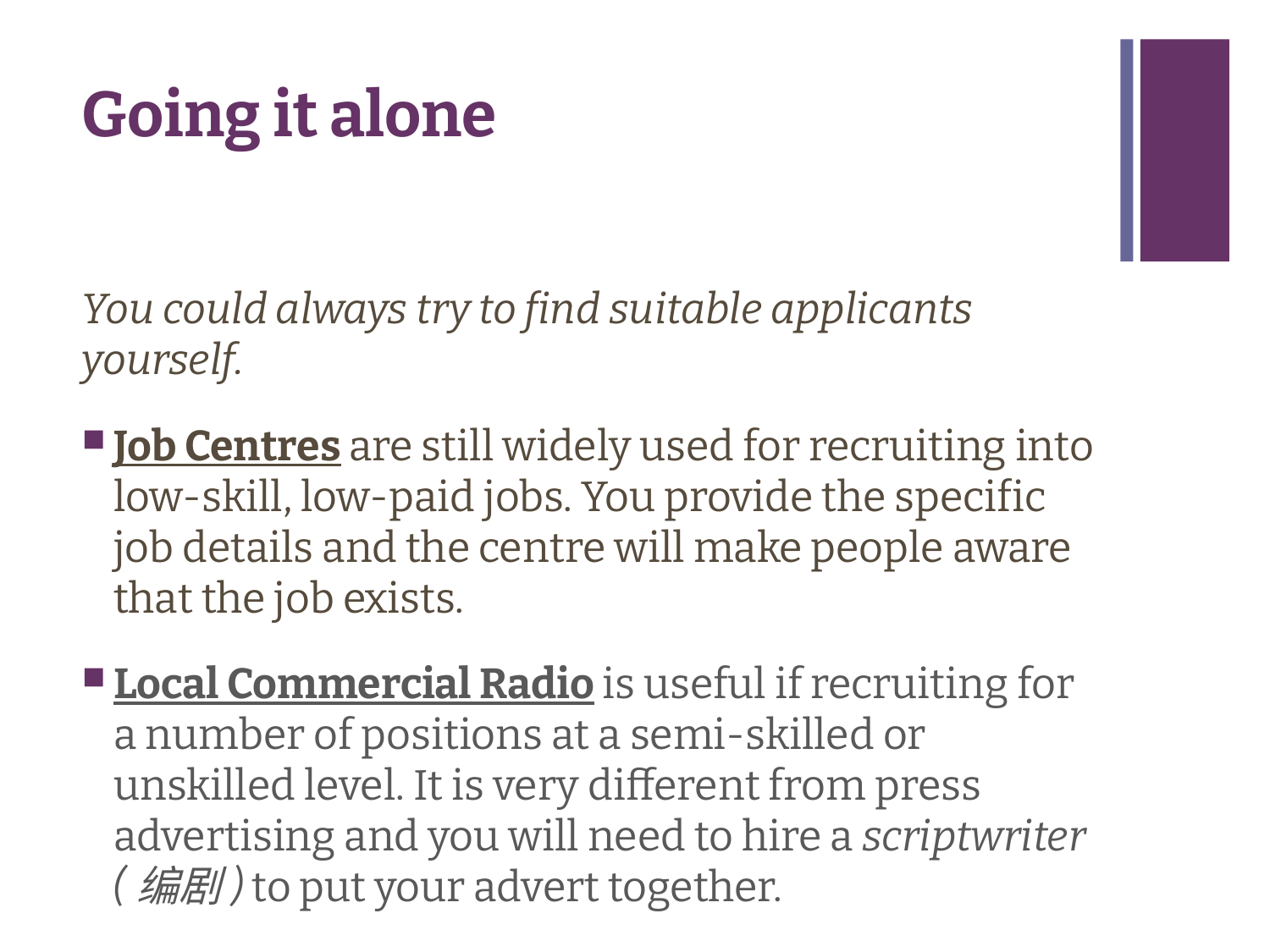

# Going it alone
You could always try to find suitable applicants yourself.
Job Centres are still widely used for recruiting into low-skill, low-paid jobs. You provide the specific job details and the centre will make people aware that the job exists.
Local Commercial Radio is useful if recruiting for a number of positions at a semi-skilled or unskilled level. It is very different from press advertising and you will need to hire a scriptwriter (编剧) to put your advert together.